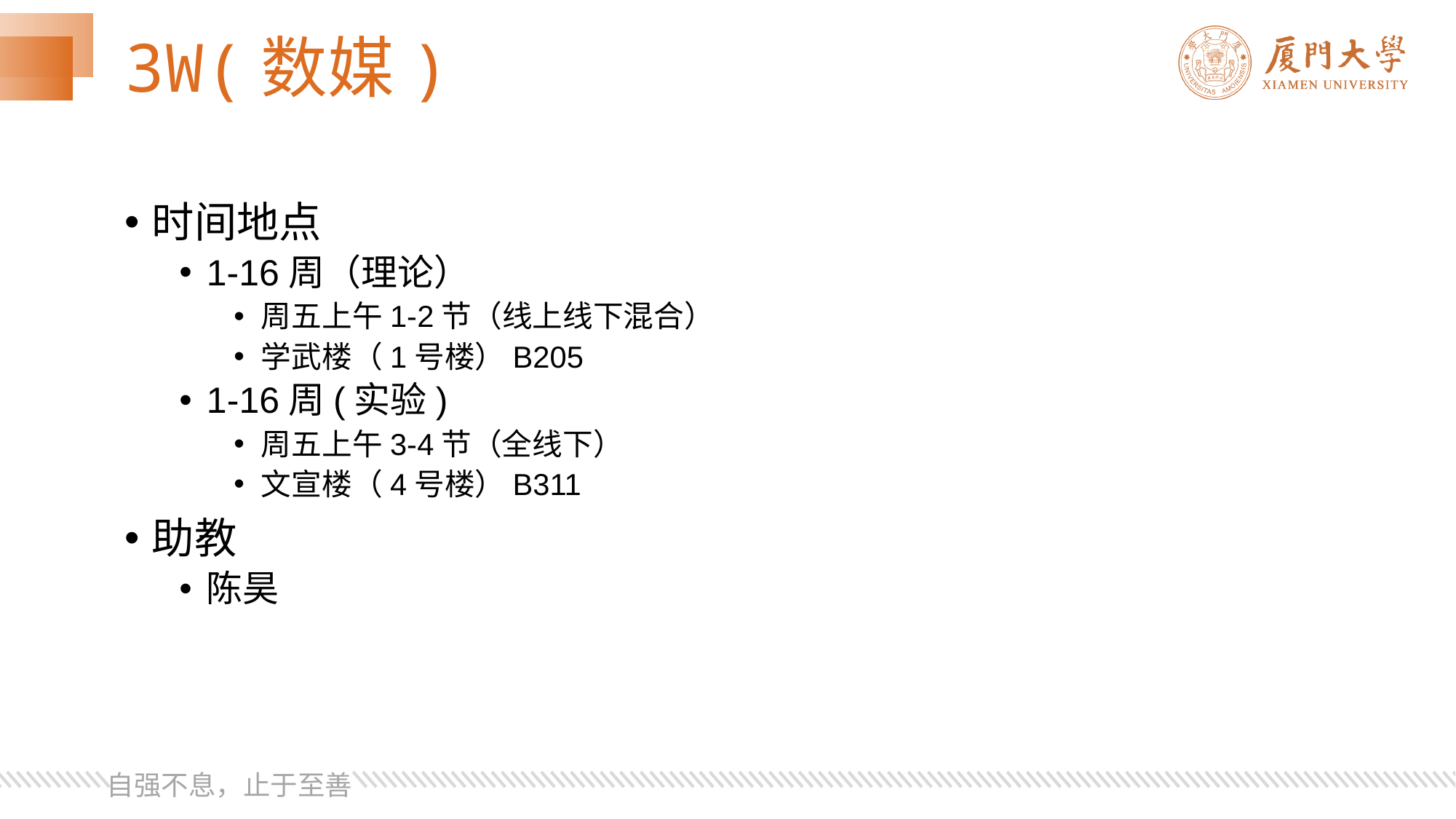

# 3W(数媒)
时间地点
1-16周（理论）
周五上午1-2节（线上线下混合）
学武楼（1号楼）B205
1-16周(实验)
周五上午3-4节（全线下）
文宣楼（4号楼）B311
助教
陈昊